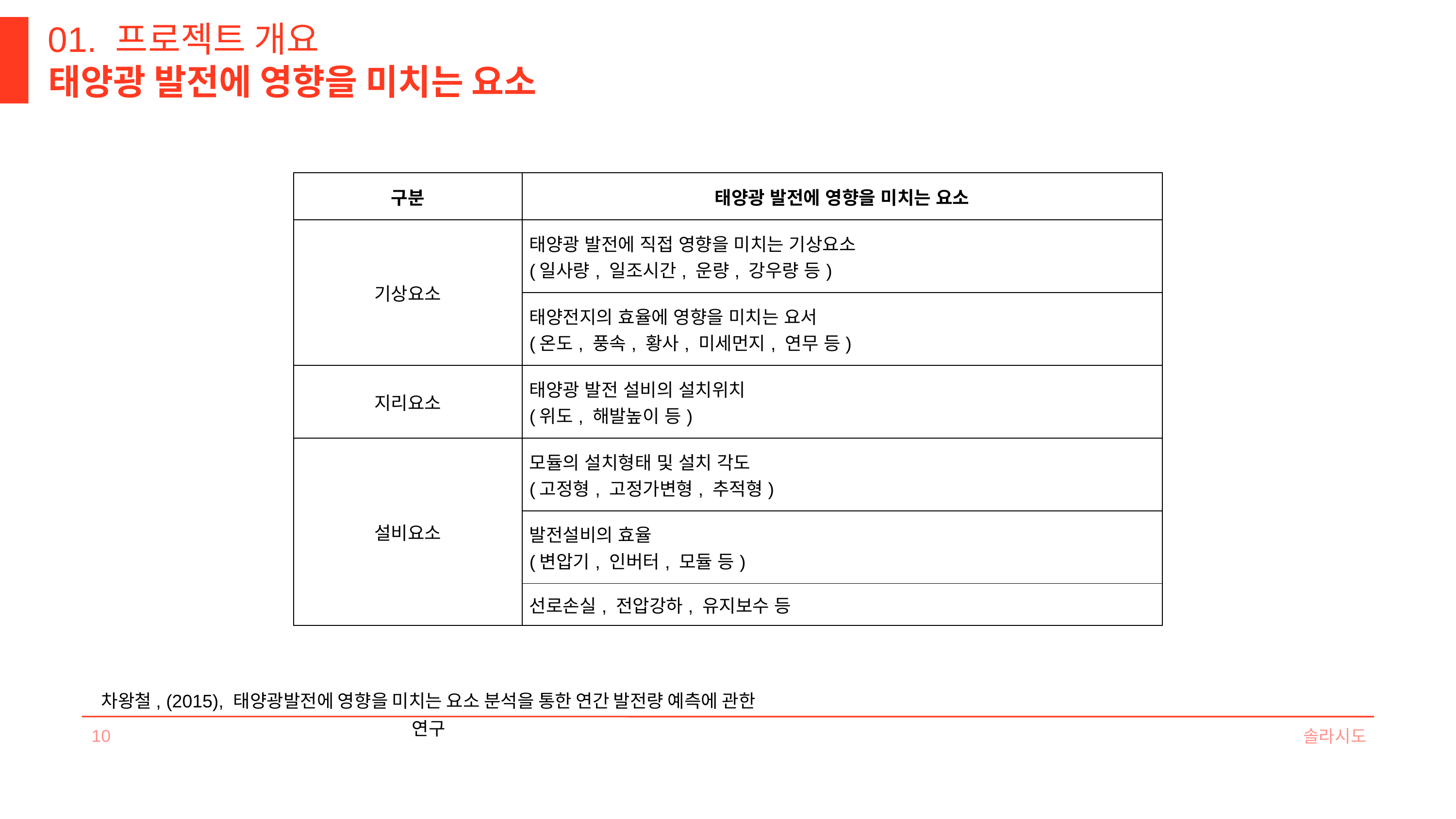

01. 프로젝트 개요
태양광 발전에 영향을 미치는 요소
| 구분 | 태양광 발전에 영향을 미치는 요소 |
| --- | --- |
| 기상요소 | 태양광 발전에 직접 영향을 미치는 기상요소 (일사량, 일조시간, 운량, 강우량 등) |
|  | 태양전지의 효율에 영향을 미치는 요서 (온도, 풍속, 황사, 미세먼지, 연무 등) |
| 지리요소 | 태양광 발전 설비의 설치위치 (위도, 해발높이 등) |
| 설비요소 | 모듈의 설치형태 및 설치 각도 (고정형, 고정가변형, 추적형) |
|  | 발전설비의 효율 (변압기, 인버터, 모듈 등) |
|  | 선로손실, 전압강하, 유지보수 등 |
차왕철, (2015), 태양광발전에 영향을 미치는 요소 분석을 통한 연간 발전량 예측에 관한 연구

10
솔라시도